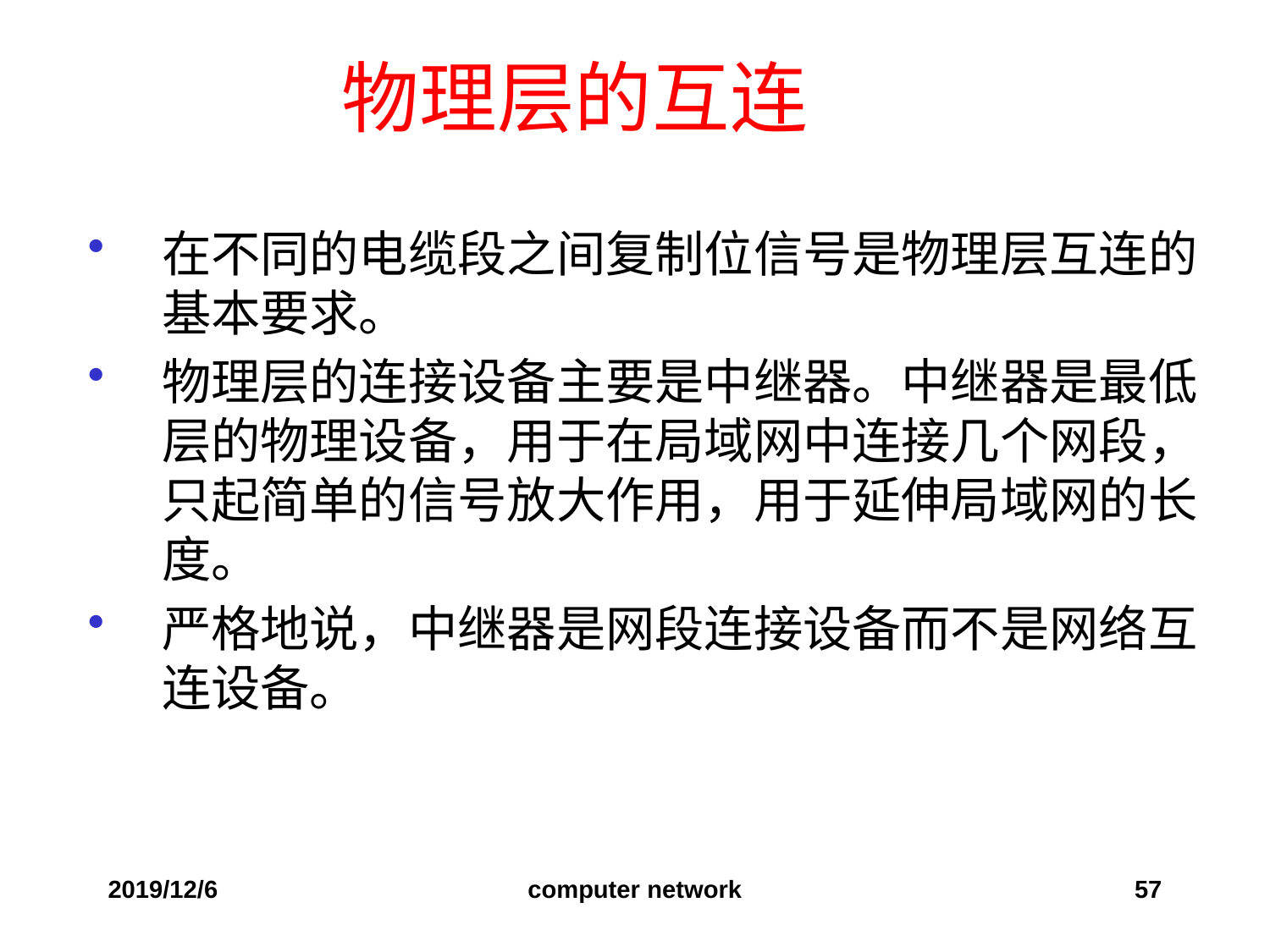

# 物理层的互连
在不同的电缆段之间复制位信号是物理层互连的基本要求。
物理层的连接设备主要是中继器。中继器是最低层的物理设备，用于在局域网中连接几个网段，只起简单的信号放大作用，用于延伸局域网的长度。
严格地说，中继器是网段连接设备而不是网络互连设备。
2019/12/6
computer network
57